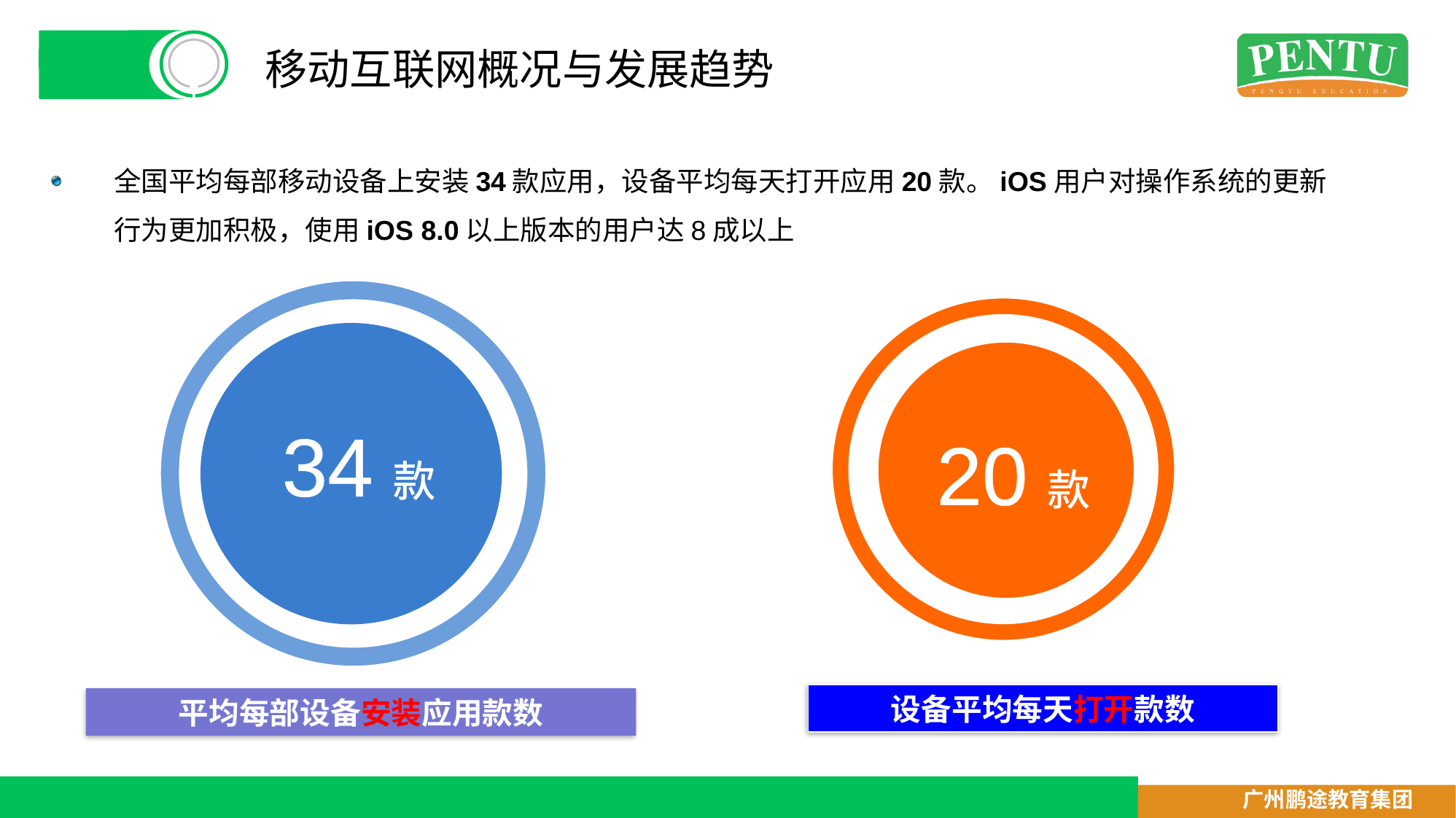

# 移动互联网概况与发展趋势

全国平均每部移动设备上安装34款应用，设备平均每天打开应用20款。iOS用户对操作系统的更新行为更加积极，使用iOS 8.0以上版本的用户达8成以上

34款
20款
设备平均每天打开款数
平均每部设备安装应用款数